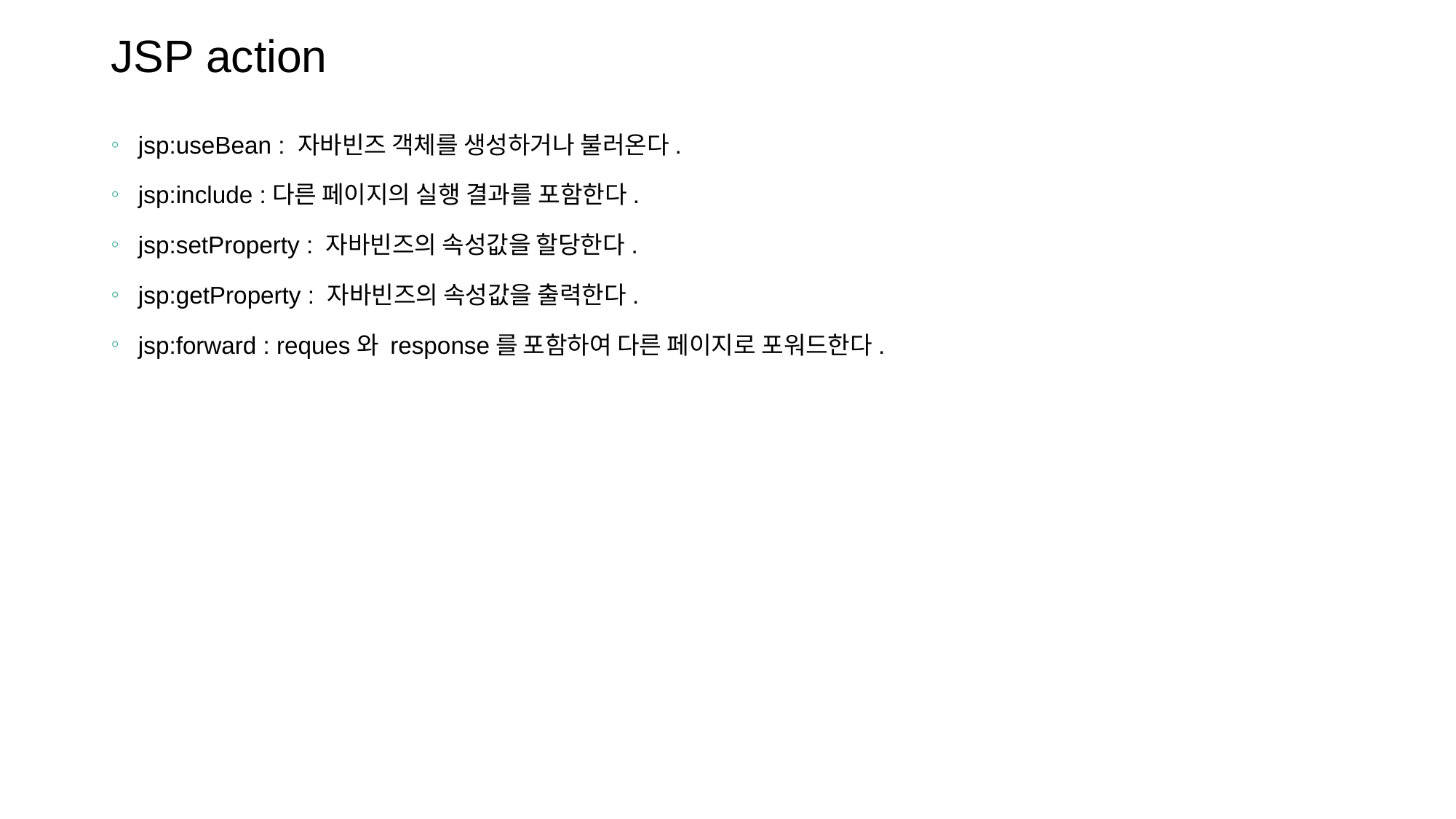

# JSP action
jsp:useBean : 자바빈즈 객체를 생성하거나 불러온다.
jsp:include :다른 페이지의 실행 결과를 포함한다.
jsp:setProperty : 자바빈즈의 속성값을 할당한다.
jsp:getProperty : 자바빈즈의 속성값을 출력한다.
jsp:forward : reques와 response를 포함하여 다른 페이지로 포워드한다.